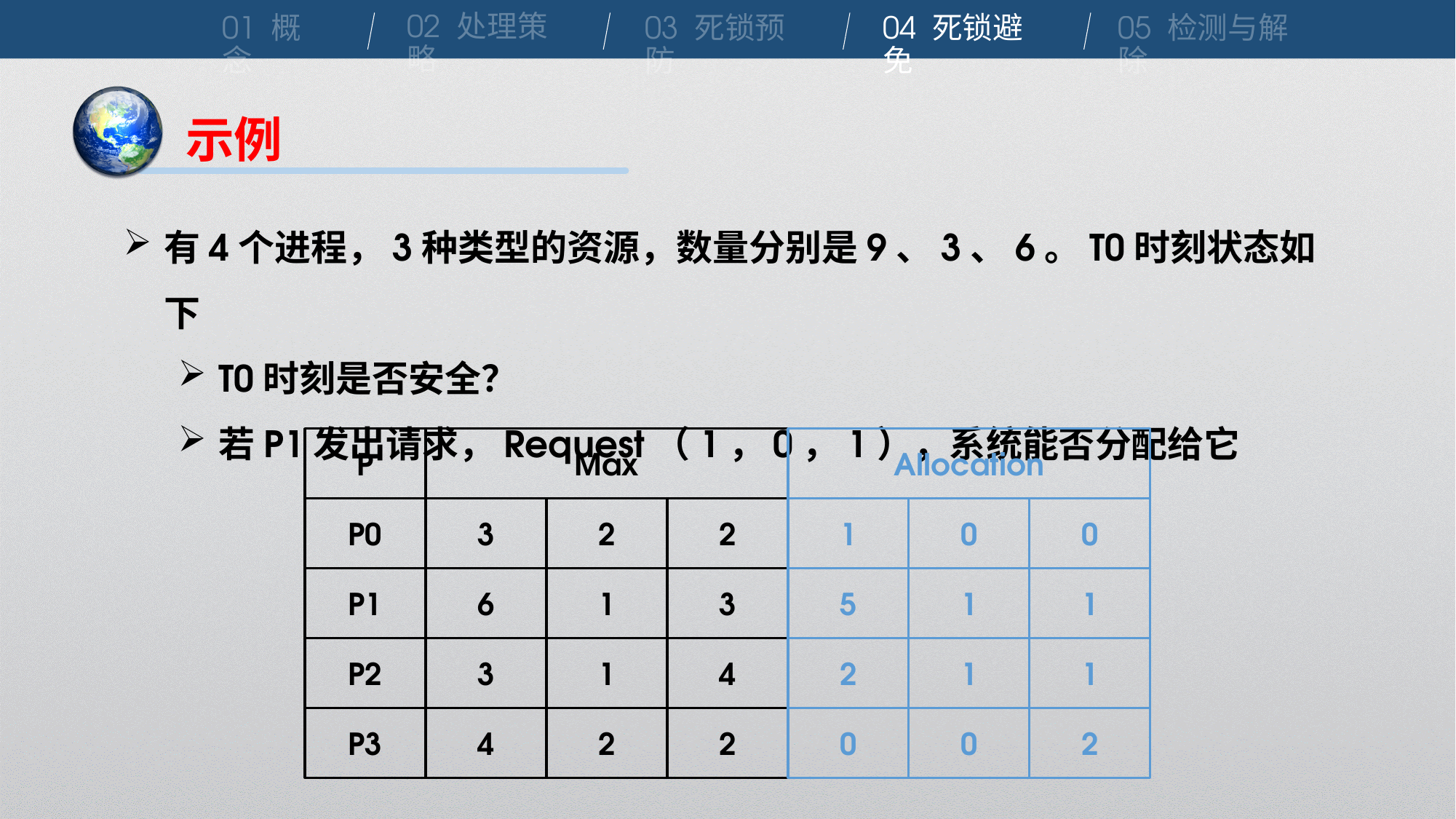

02 处理策略
01 概念
04 死锁避免
03 死锁预防
05 检测与解除
示例
有4个进程，3种类型的资源，数量分别是9、3、6。T0时刻状态如下
T0时刻是否安全？
若P1发出请求，Request（1，0，1），系统能否分配给它
P
P0
P1
P2
P3
Max
3
2
2
6
1
3
3
1
4
4
2
2
Allocation
1
0
0
5
1
1
2
1
1
0
0
2